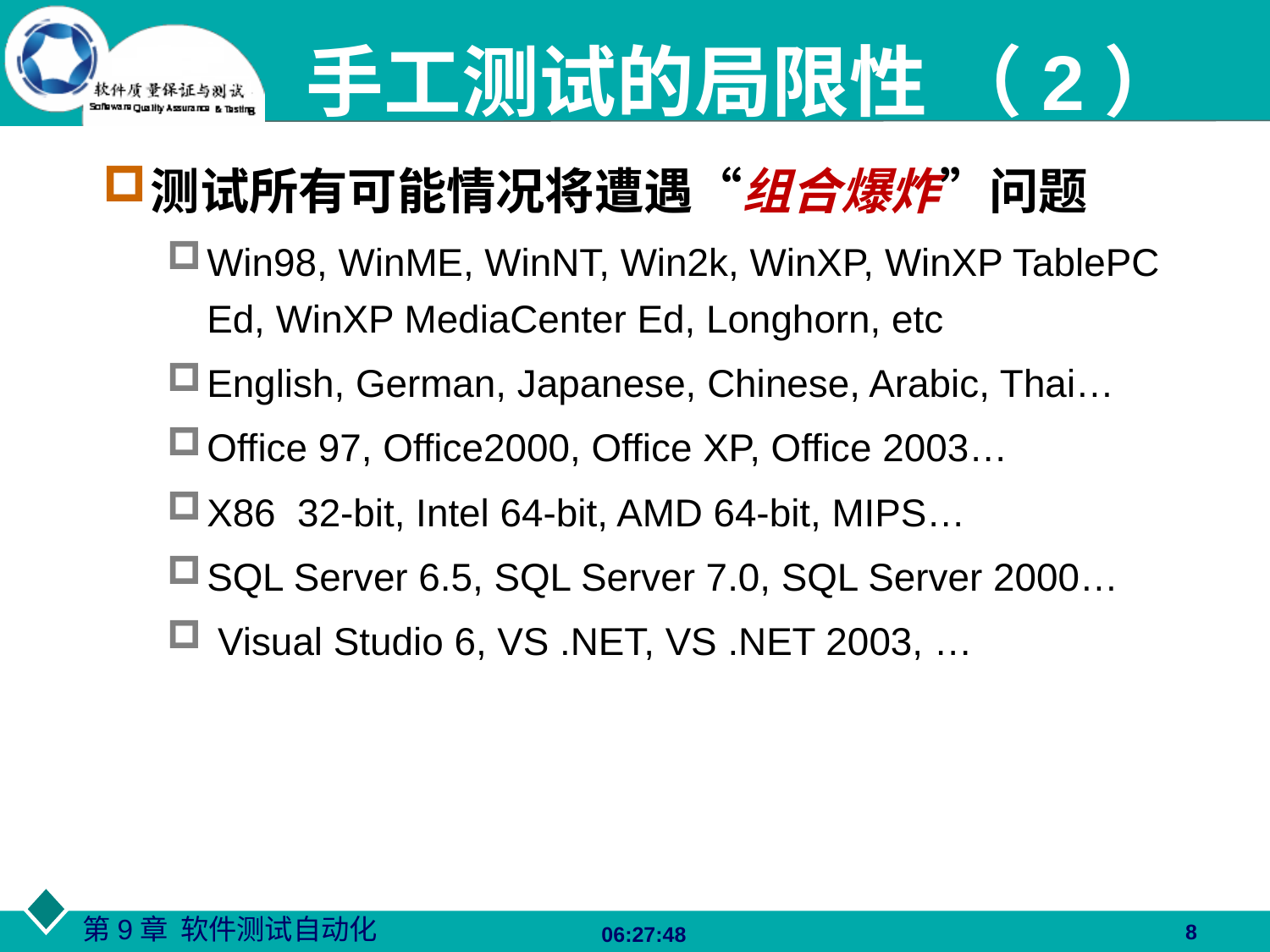

手工测试的局限性 （2）
测试所有可能情况将遭遇“组合爆炸”问题
Win98, WinME, WinNT, Win2k, WinXP, WinXP TablePC Ed, WinXP MediaCenter Ed, Longhorn, etc
English, German, Japanese, Chinese, Arabic, Thai…
Office 97, Office2000, Office XP, Office 2003…
X86  32-bit, Intel 64-bit, AMD 64-bit, MIPS…
SQL Server 6.5, SQL Server 7.0, SQL Server 2000…
 Visual Studio 6, VS .NET, VS .NET 2003, …
8
06:27:48